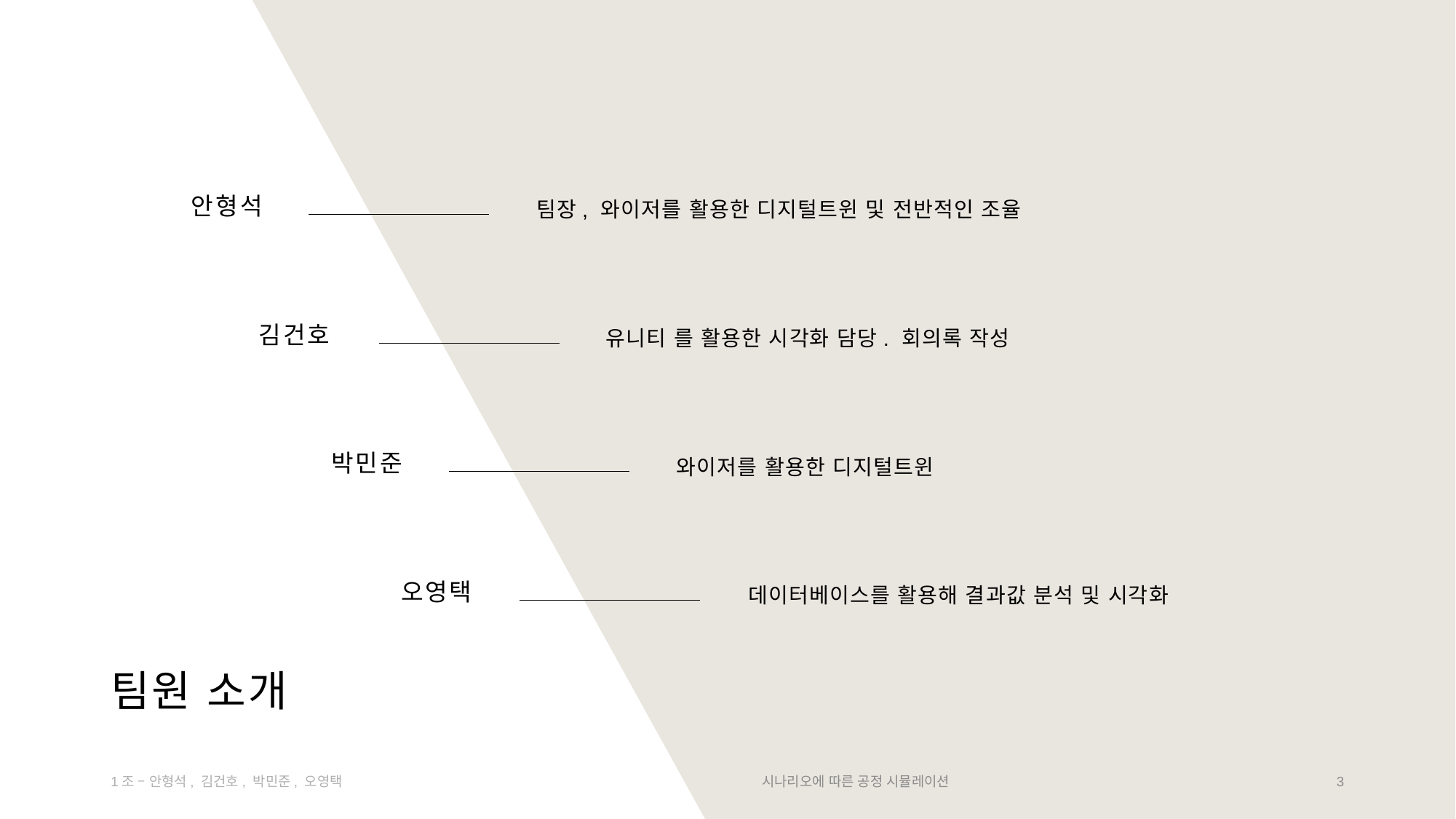

안형석
팀장, 와이저를 활용한 디지털트윈 및 전반적인 조율
김건호
유니티 를 활용한 시각화 담당. 회의록 작성
박민준
와이저를 활용한 디지털트윈

오영택
데이터베이스를 활용해 결과값 분석 및 시각화
# 팀원 소개
1조 – 안형석, 김건호, 박민준, 오영택
시나리오에 따른 공정 시뮬레이션
3